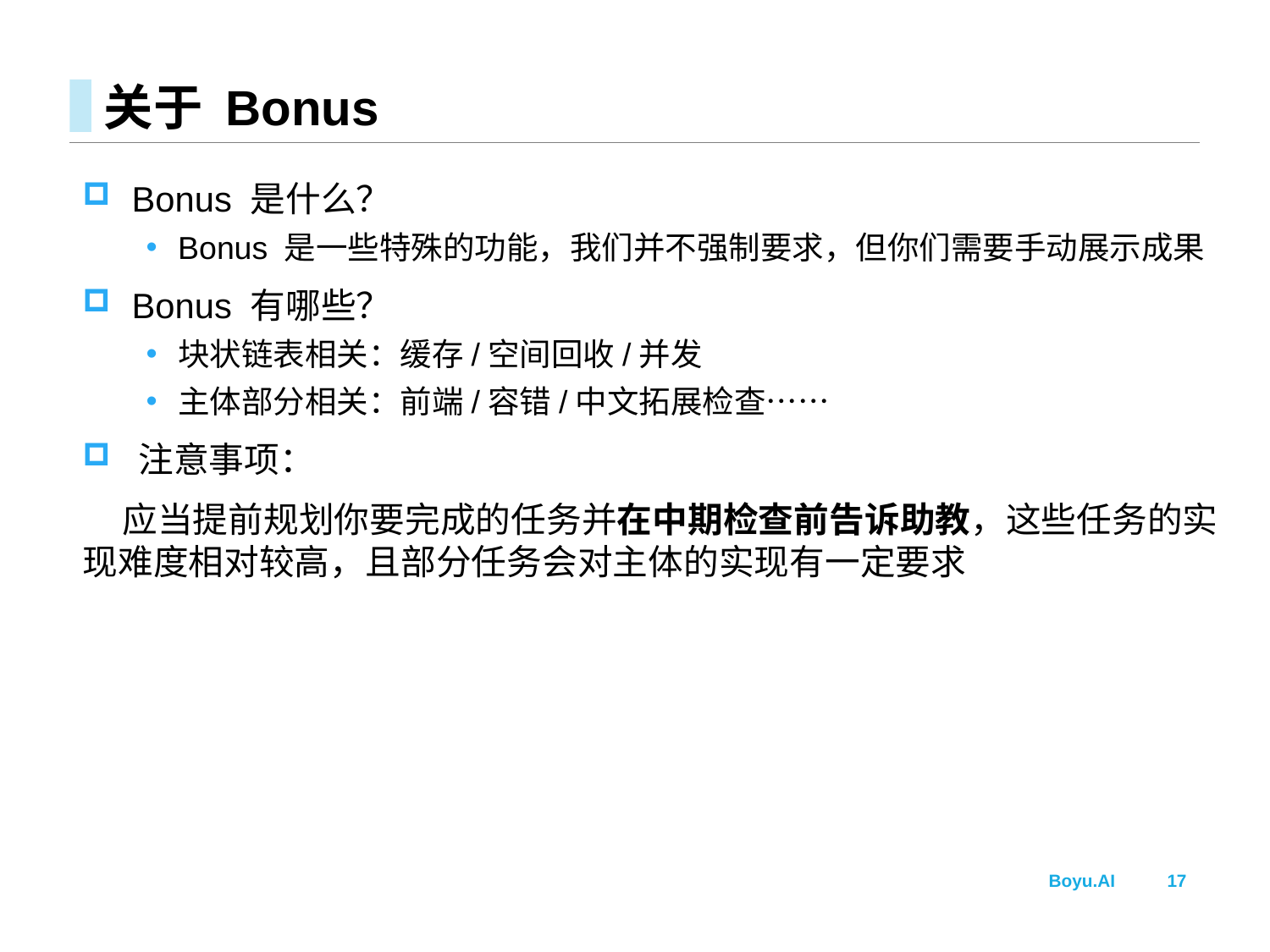

# 关于 Bonus
 Bonus 是什么？
Bonus 是一些特殊的功能，我们并不强制要求，但你们需要手动展示成果
 Bonus 有哪些？
块状链表相关：缓存/空间回收/并发
主体部分相关：前端/容错/中文拓展检查……
 注意事项：
    应当提前规划你要完成的任务并在中期检查前告诉助教，这些任务的实现难度相对较高，且部分任务会对主体的实现有一定要求